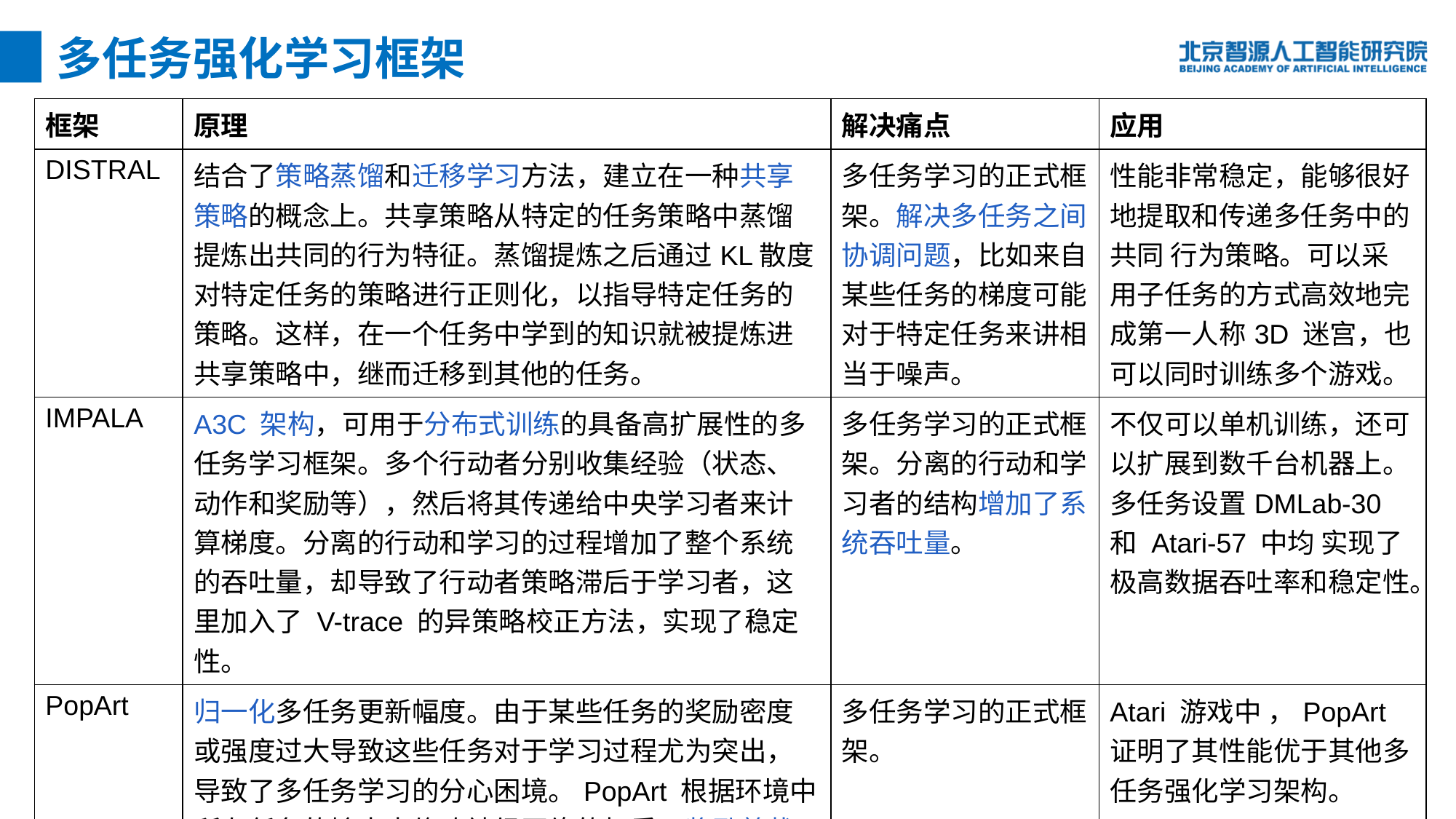

多任务强化学习框架
| 框架 | 原理 | 解决痛点 | 应用 |
| --- | --- | --- | --- |
| DISTRAL | 结合了策略蒸馏和迁移学习方法，建立在一种共享策略的概念上。共享策略从特定的任务策略中蒸馏提炼出共同的行为特征。蒸馏提炼之后通过KL散度对特定任务的策略进行正则化，以指导特定任务的策略。这样，在一个任务中学到的知识就被提炼进共享策略中，继而迁移到其他的任务。 | 多任务学习的正式框架。解决多任务之间协调问题，比如来自某些任务的梯度可能对于特定任务来讲相当于噪声。 | 性能非常稳定，能够很好地提取和传递多任务中的共同 行为策略。可以采用子任务的方式高效地完成第一人称3D 迷宫，也可以同时训练多个游戏。 |
| IMPALA | A3C 架构，可用于分布式训练的具备高扩展性的多任务学习框架。多个行动者分别收集经验（状态、动作和奖励等），然后将其传递给中央学习者来计算梯度。分离的行动和学习的过程增加了整个系统的吞吐量，却导致了行动者策略滞后于学习者，这里加入了 V-trace 的异策略校正方法，实现了稳定性。 | 多任务学习的正式框架。分离的行动和学习者的结构增加了系统吞吐量。 | 不仅可以单机训练，还可以扩展到数千台机器上。多任务设置DMLab-30 和 Atari-57 中均 实现了极高数据吞吐率和稳定性。 |
| PopArt | 归一化多任务更新幅度。由于某些任务的奖励密度或强度过大导致这些任务对于学习过程尤为突出，导致了多任务学习的分心困境。PopArt 根据环境中所有任务的输出来修改神经网络的权重。奖励剪裁解决了有关个体奖励规模的问题。 | 多任务学习的正式框架。 | Atari 游戏中 ，PopArt 证明了其性能优于其他多任务强化学习架构。 |